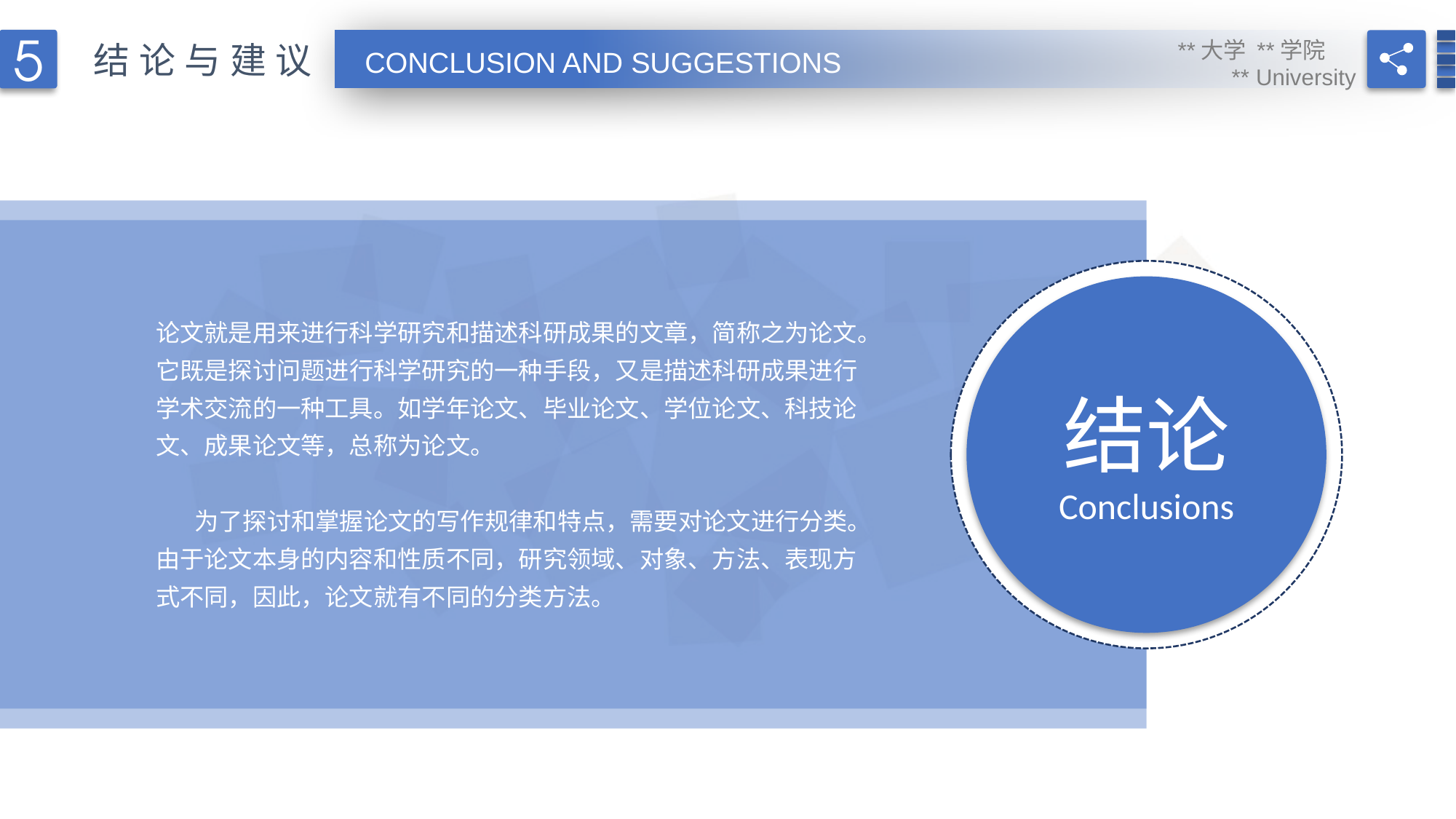

5
**大学 **学院
** University

结论与建议
CONCLUSION AND SUGGESTIONS

结论
Conclusions
论文就是用来进行科学研究和描述科研成果的文章，简称之为论文。它既是探讨问题进行科学研究的一种手段，又是描述科研成果进行学术交流的一种工具。如学年论文、毕业论文、学位论文、科技论文、成果论文等，总称为论文。

      为了探讨和掌握论文的写作规律和特点，需要对论文进行分类。由于论文本身的内容和性质不同，研究领域、对象、方法、表现方式不同，因此，论文就有不同的分类方法。